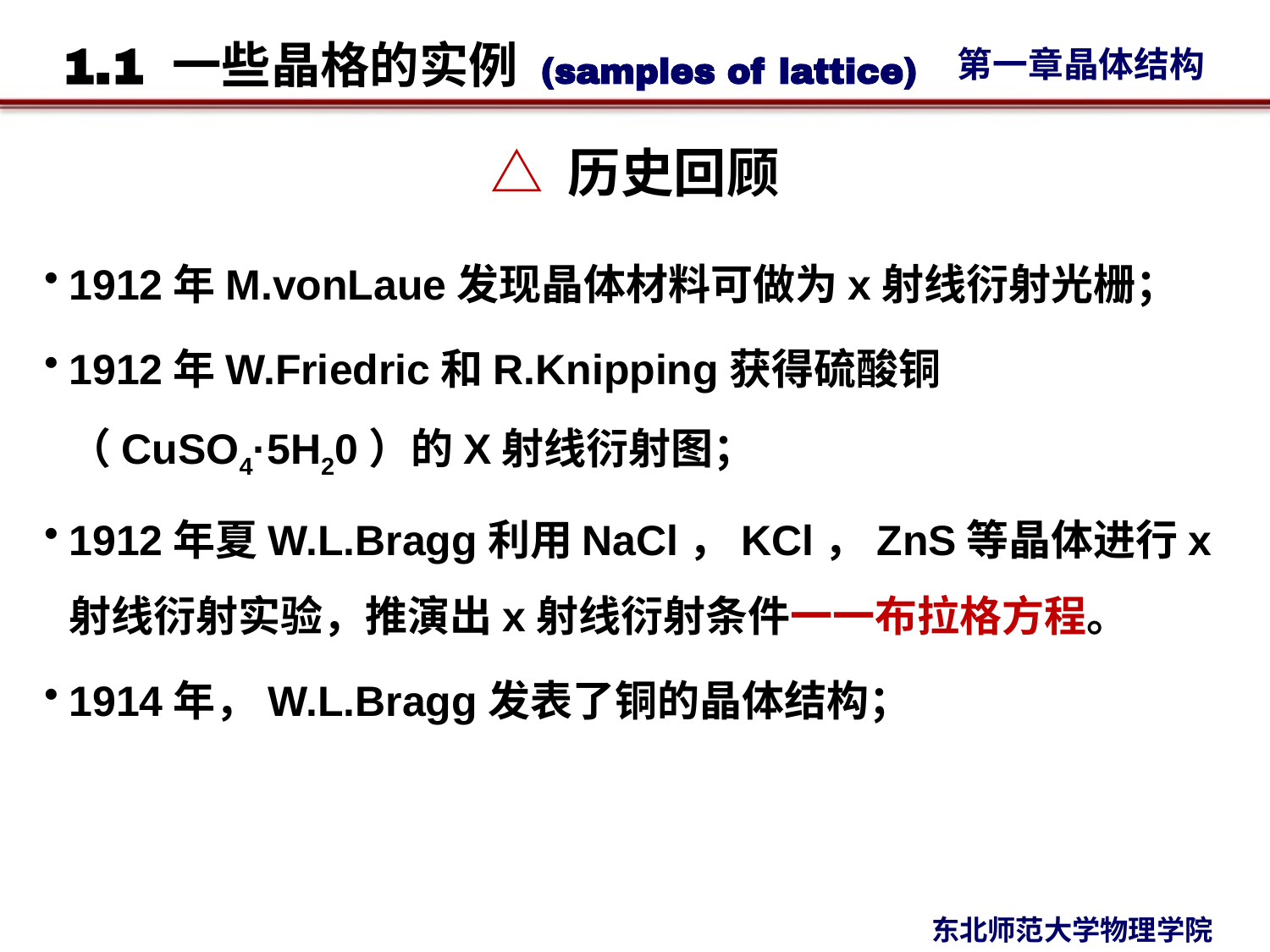

# △ 历史回顾
1912年M.vonLaue发现晶体材料可做为x射线衍射光栅；
1912年W.Friedric和R.Knipping获得硫酸铜（CuSO4·5H20）的X射线衍射图；
1912年夏W.L.Bragg利用NaCl，KCl，ZnS等晶体进行x射线衍射实验，推演出x射线衍射条件一一布拉格方程。
1914年，W.L.Bragg发表了铜的晶体结构；